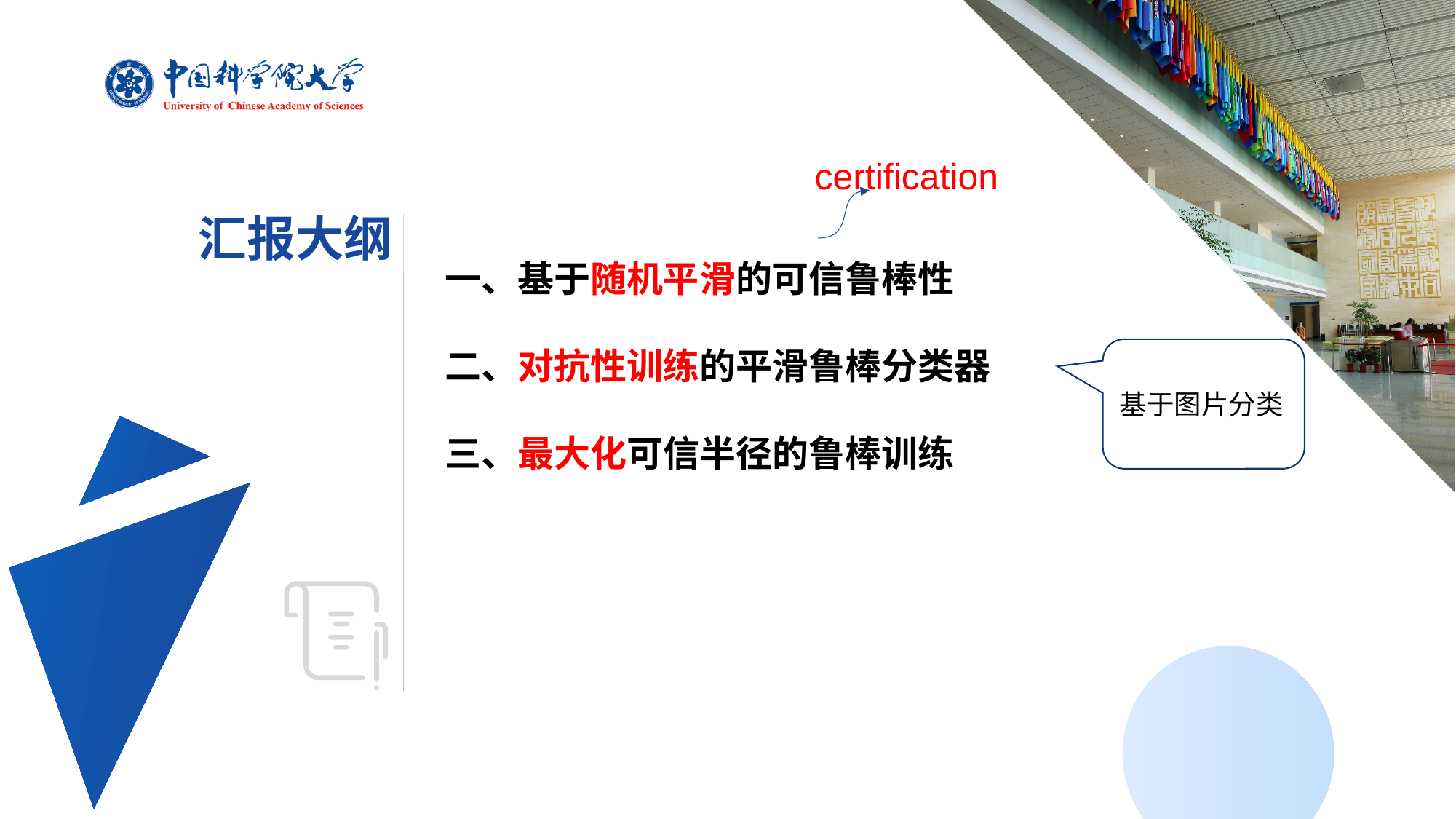

certification
汇报大纲
一、基于随机平滑的可信鲁棒性
二、对抗性训练的平滑鲁棒分类器
三、最大化可信半径的鲁棒训练

基于图片分类